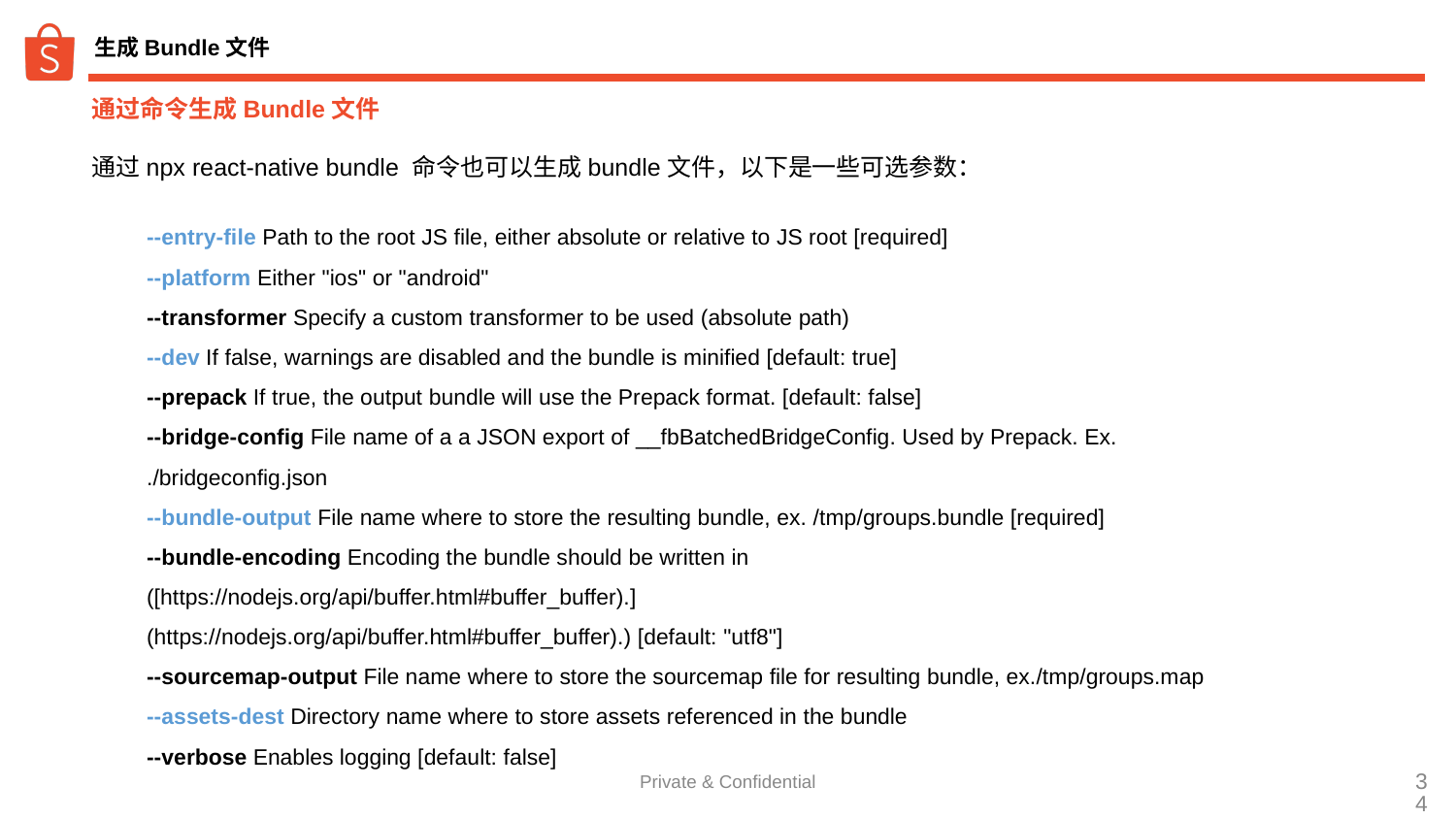

# 生成Bundle文件
通过命令生成Bundle文件

通过npx react-native bundle 命令也可以生成bundle文件，以下是一些可选参数：

--entry-file Path to the root JS file, either absolute or relative to JS root [required]
--platform Either "ios" or "android"
--transformer Specify a custom transformer to be used (absolute path)
--dev If false, warnings are disabled and the bundle is minified [default: true]
--prepack If true, the output bundle will use the Prepack format. [default: false]
--bridge-config File name of a a JSON export of __fbBatchedBridgeConfig. Used by Prepack. Ex.
./bridgeconfig.json
--bundle-output File name where to store the resulting bundle, ex. /tmp/groups.bundle [required]
--bundle-encoding Encoding the bundle should be written in
([https://nodejs.org/api/buffer.html#buffer_buffer).]
(https://nodejs.org/api/buffer.html#buffer_buffer).) [default: "utf8"]
--sourcemap-output File name where to store the sourcemap file for resulting bundle, ex./tmp/groups.map
--assets-dest Directory name where to store assets referenced in the bundle
--verbose Enables logging [default: false]

Private & Confidential
34